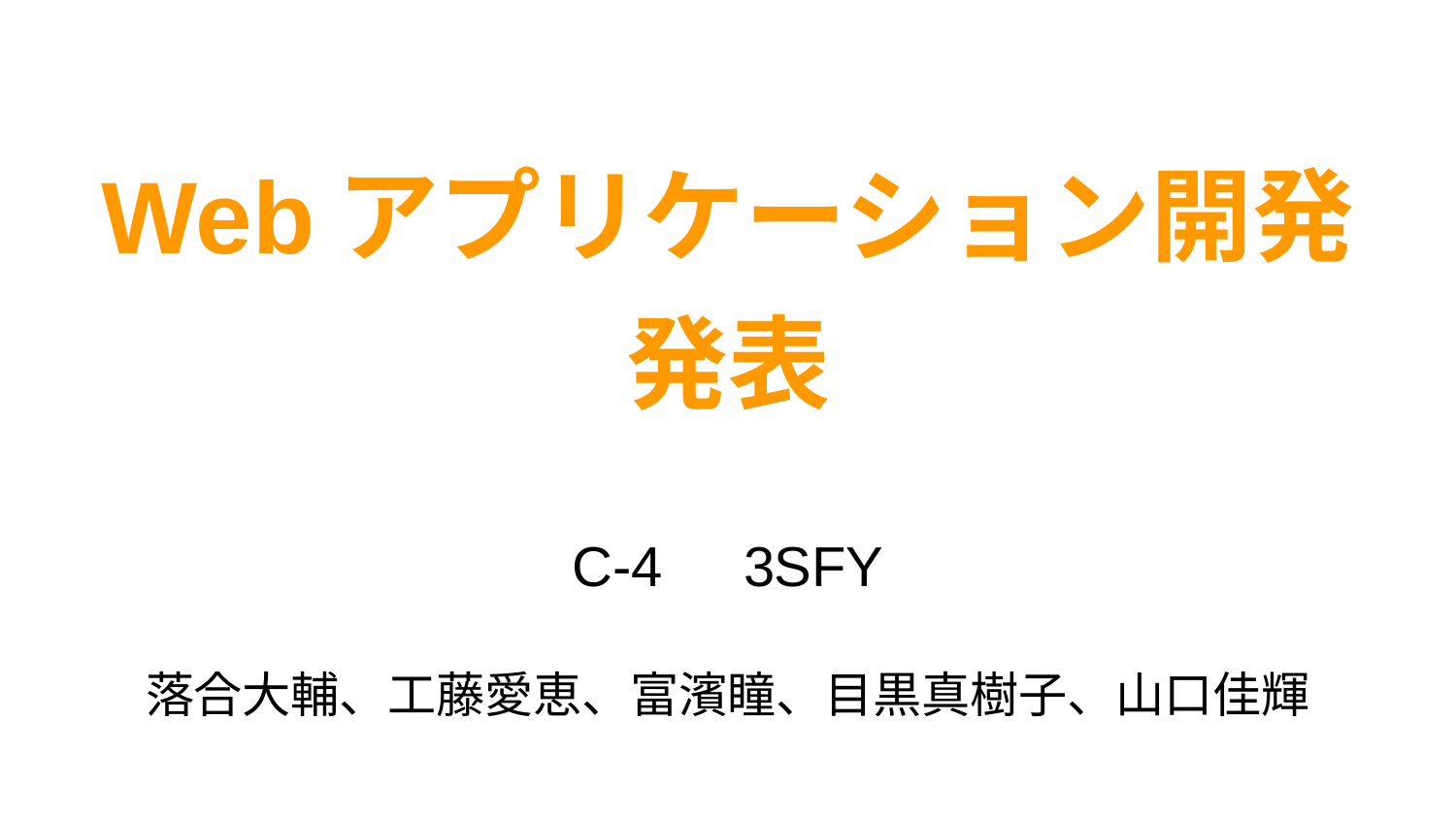

# Webアプリケーション開発発表
C-4　3SFY

落合大輔、工藤愛恵、富濱瞳、目黒真樹子、山口佳輝